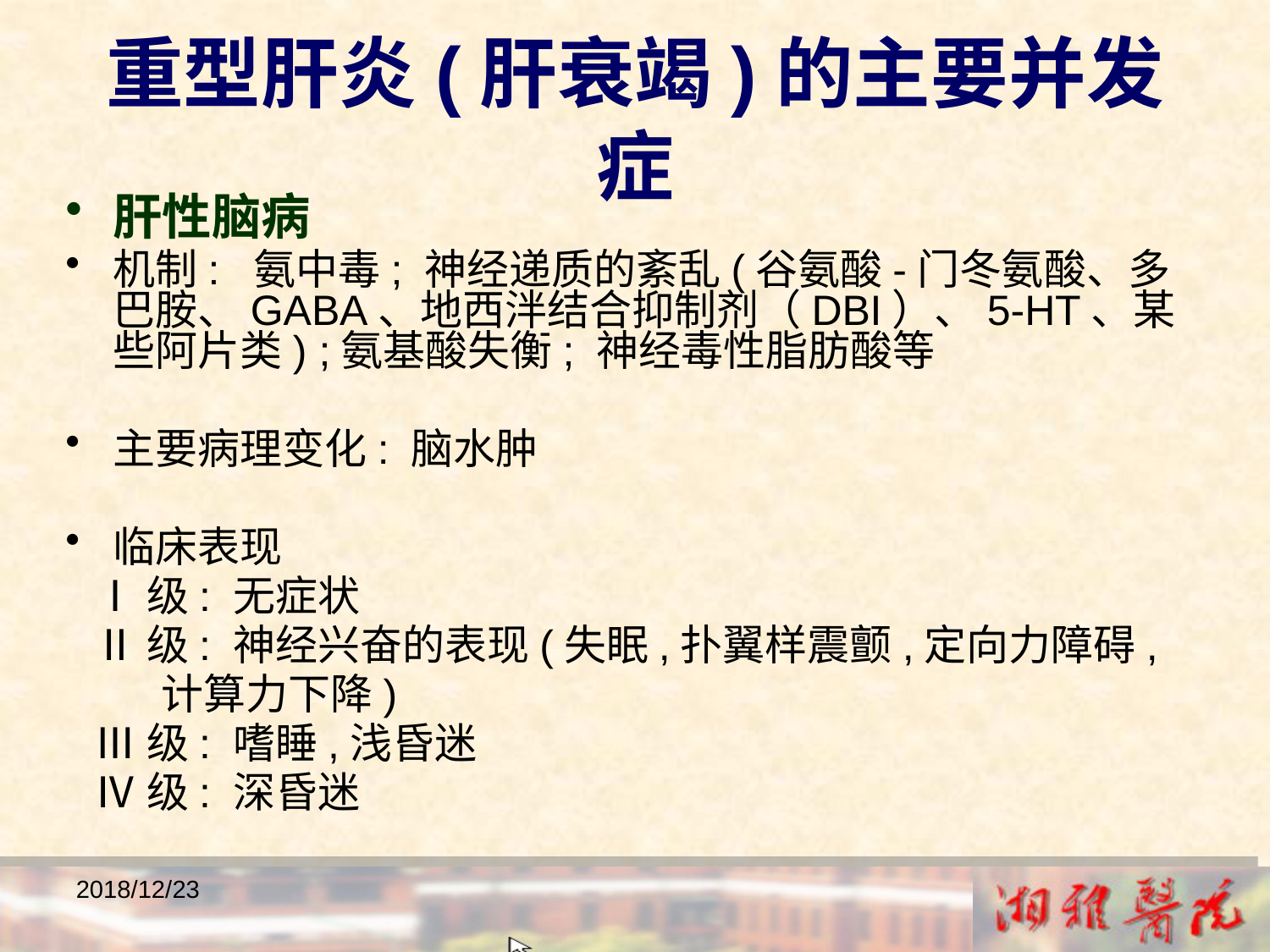

重型肝炎(肝衰竭)的主要并发症
肝性脑病
机制:  氨中毒; 神经递质的紊乱(谷氨酸-门冬氨酸、多巴胺、GABA、地西泮结合抑制剂（DBI）、5-HT、某些阿片类) ;氨基酸失衡; 神经毒性脂肪酸等

主要病理变化: 脑水肿

临床表现
   Ⅰ级: 无症状
   Ⅱ级: 神经兴奋的表现(失眠,扑翼样震颤,定向力障碍,
         计算力下降)
   Ⅲ级: 嗜睡,浅昏迷
   Ⅳ级: 深昏迷
2018/12/23